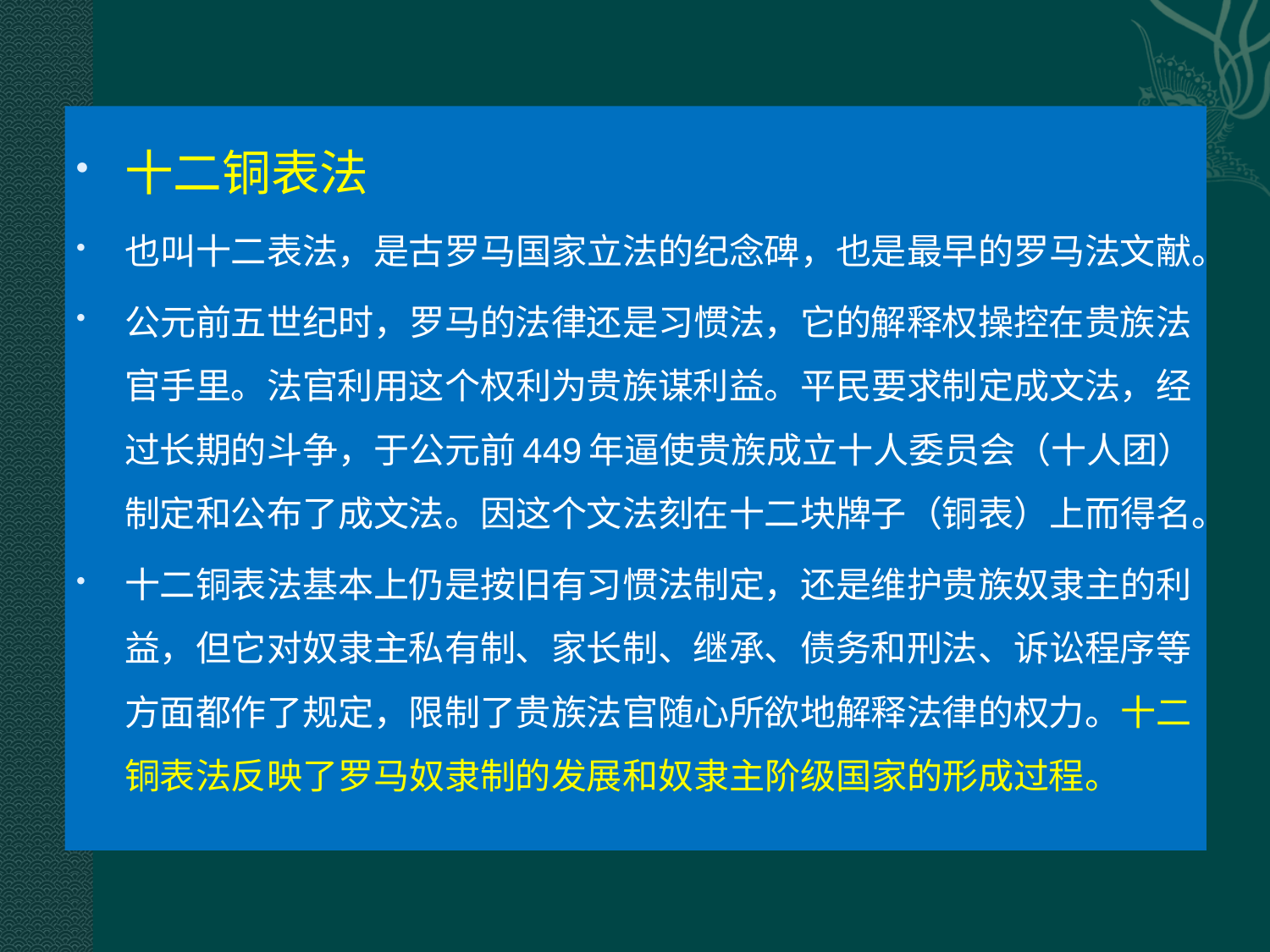

十二铜表法
也叫十二表法，是古罗马国家立法的纪念碑，也是最早的罗马法文献。
公元前五世纪时，罗马的法律还是习惯法，它的解释权操控在贵族法官手里。法官利用这个权利为贵族谋利益。平民要求制定成文法，经过长期的斗争，于公元前449年逼使贵族成立十人委员会（十人团）制定和公布了成文法。因这个文法刻在十二块牌子（铜表）上而得名。
十二铜表法基本上仍是按旧有习惯法制定，还是维护贵族奴隶主的利益，但它对奴隶主私有制、家长制、继承、债务和刑法、诉讼程序等方面都作了规定，限制了贵族法官随心所欲地解释法律的权力。十二铜表法反映了罗马奴隶制的发展和奴隶主阶级国家的形成过程。